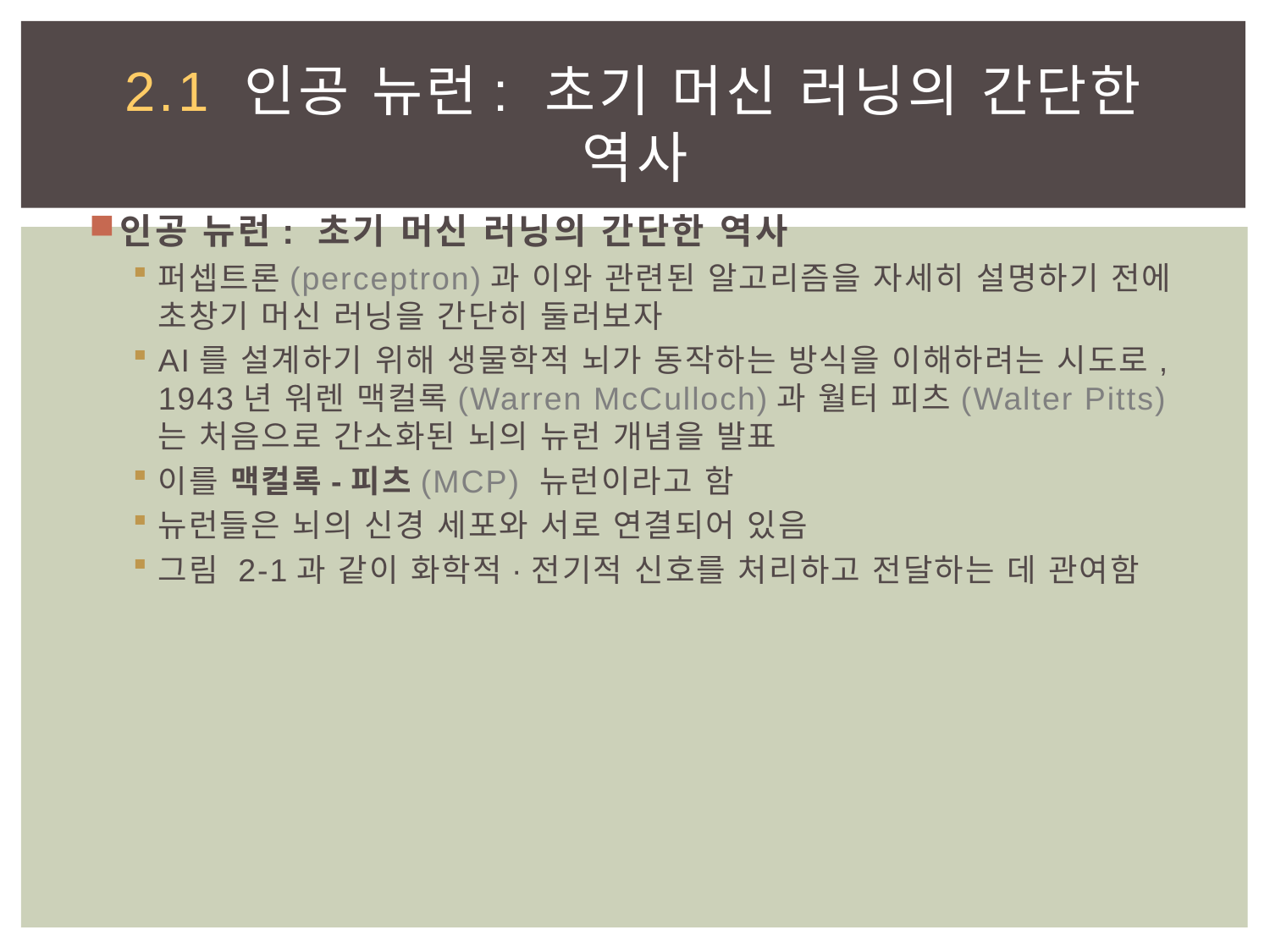

# 2.1 인공 뉴런: 초기 머신 러닝의 간단한 역사
인공 뉴런: 초기 머신 러닝의 간단한 역사
퍼셉트론(perceptron)과 이와 관련된 알고리즘을 자세히 설명하기 전에 초창기 머신 러닝을 간단히 둘러보자
AI를 설계하기 위해 생물학적 뇌가 동작하는 방식을 이해하려는 시도로, 1943년 워렌 맥컬록(Warren McCulloch)과 월터 피츠(Walter Pitts)는 처음으로 간소화된 뇌의 뉴런 개념을 발표
이를 맥컬록-피츠(MCP) 뉴런이라고 함
뉴런들은 뇌의 신경 세포와 서로 연결되어 있음
그림 2-1과 같이 화학적·전기적 신호를 처리하고 전달하는 데 관여함